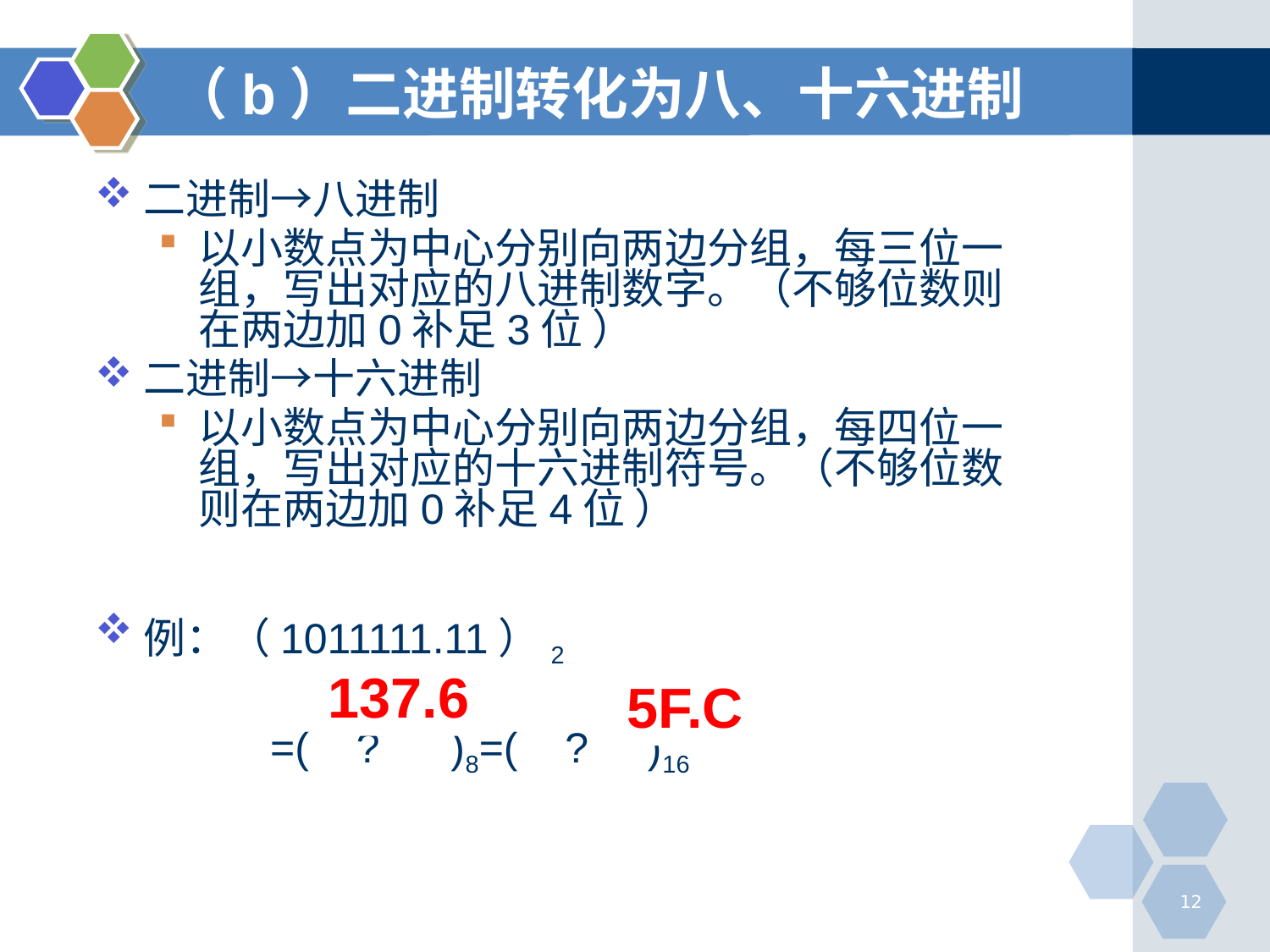

# （b）二进制转化为八、十六进制
二进制→八进制
以小数点为中心分别向两边分组，每三位一组，写出对应的八进制数字。（不够位数则在两边加0补足3位 ）
二进制→十六进制
以小数点为中心分别向两边分组，每四位一组，写出对应的十六进制符号。（不够位数则在两边加0补足4位 ）

例：（1011111.11）2

		=(    ?      )8=(    ?     )16
137.6
5F.C
12